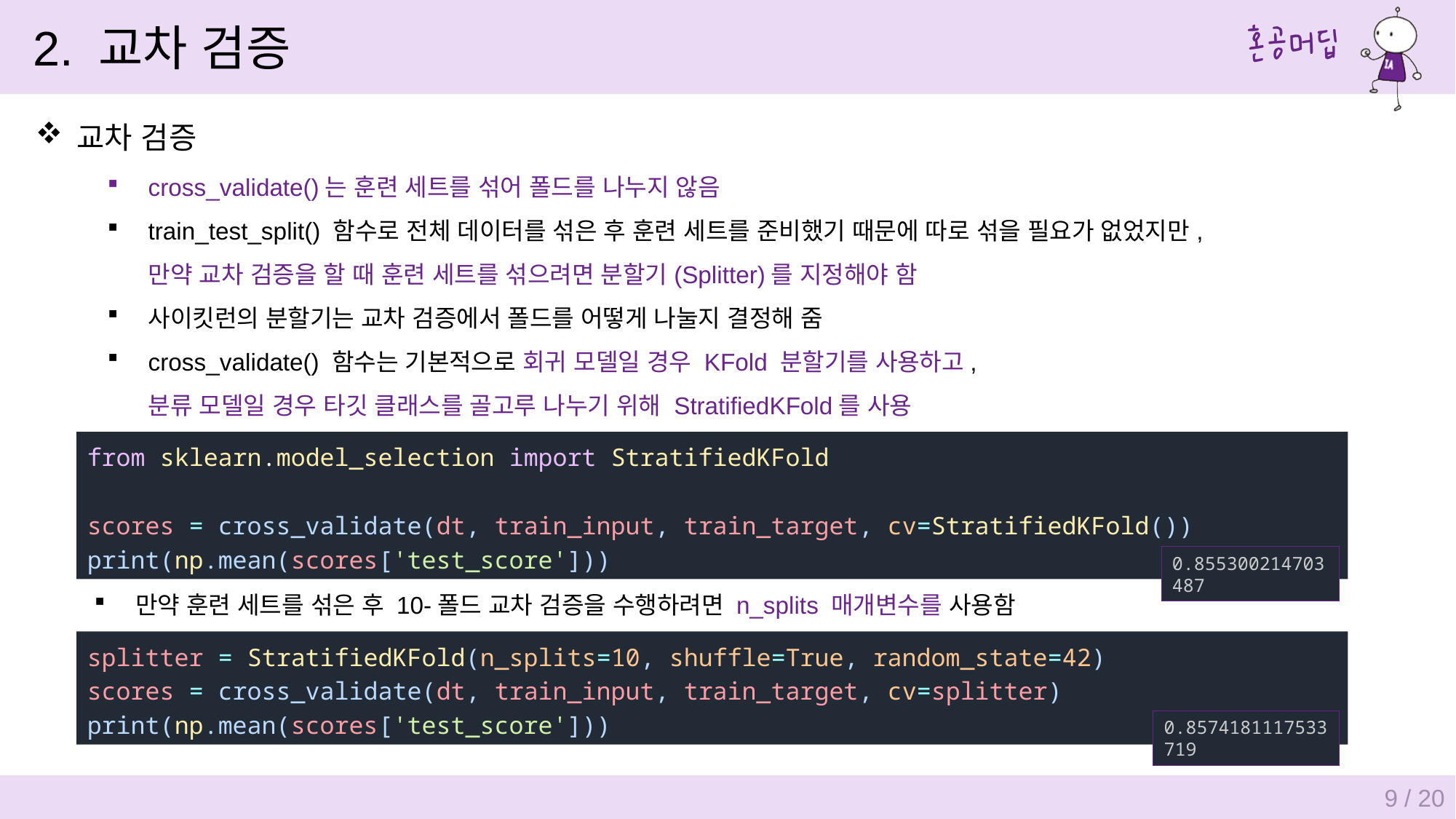

2. 교차 검증
교차 검증
cross_validate()는 훈련 세트를 섞어 폴드를 나누지 않음
train_test_split() 함수로 전체 데이터를 섞은 후 훈련 세트를 준비했기 때문에 따로 섞을 필요가 없었지만,
만약 교차 검증을 할 때 훈련 세트를 섞으려면 분할기(Splitter)를 지정해야 함
사이킷런의 분할기는 교차 검증에서 폴드를 어떻게 나눌지 결정해 줌
cross_validate() 함수는 기본적으로 회귀 모델일 경우 KFold 분할기를 사용하고,
분류 모델일 경우 타깃 클래스를 골고루 나누기 위해 StratifiedKFold를 사용
from sklearn.model_selection import StratifiedKFold
scores = cross_validate(dt, train_input, train_target, cv=StratifiedKFold())
print(np.mean(scores['test_score']))
0.855300214703487
만약 훈련 세트를 섞은 후 10-폴드 교차 검증을 수행하려면 n_splits 매개변수를 사용함
splitter = StratifiedKFold(n_splits=10, shuffle=True, random_state=42)
scores = cross_validate(dt, train_input, train_target, cv=splitter)
print(np.mean(scores['test_score']))
0.8574181117533719
9 / 20